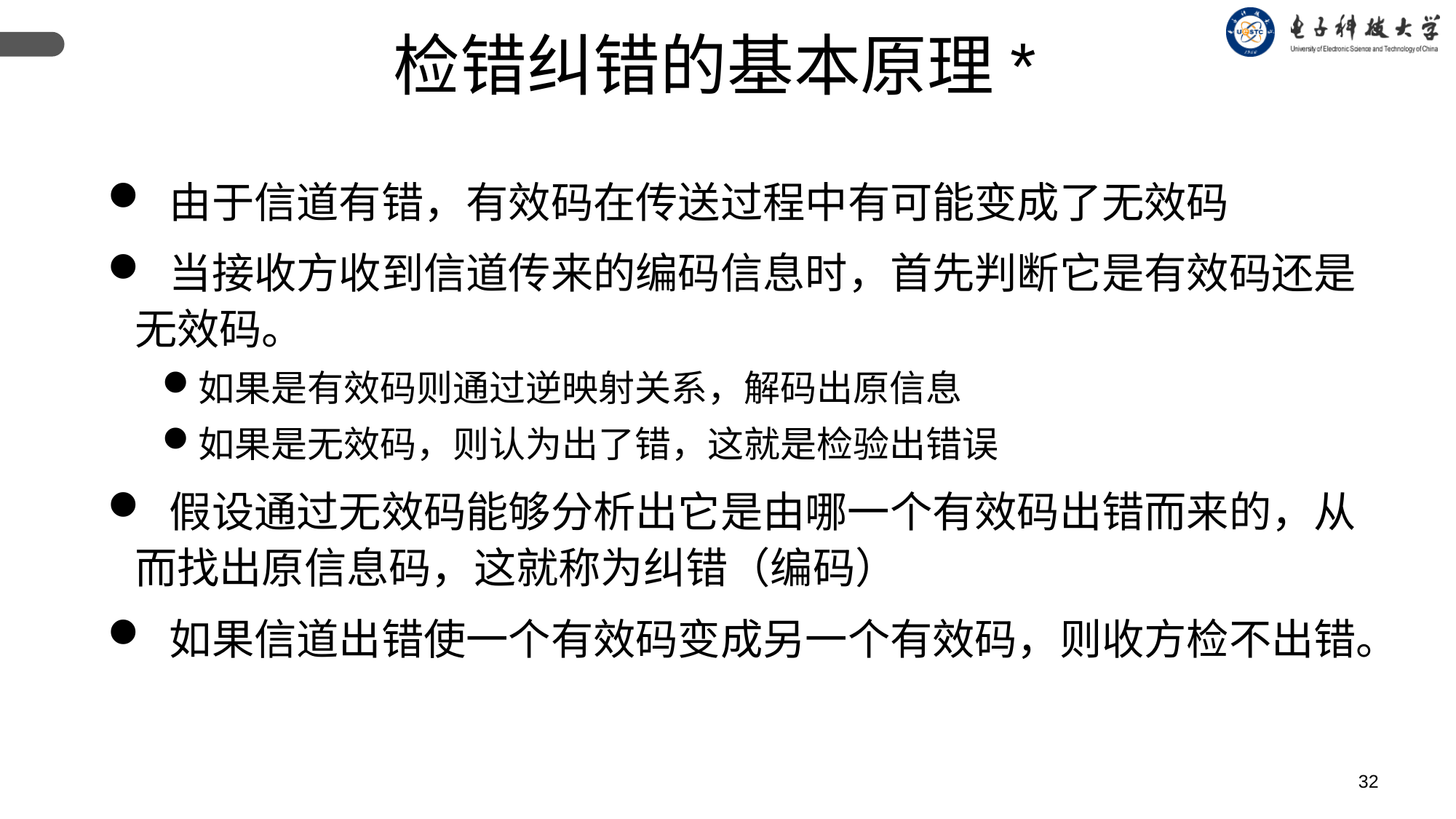

检错纠错的基本原理*
 由于信道有错，有效码在传送过程中有可能变成了无效码
 当接收方收到信道传来的编码信息时，首先判断它是有效码还是无效码。
如果是有效码则通过逆映射关系，解码出原信息
如果是无效码，则认为出了错，这就是检验出错误
 假设通过无效码能够分析出它是由哪一个有效码出错而来的，从而找出原信息码，这就称为纠错（编码）
 如果信道出错使一个有效码变成另一个有效码，则收方检不出错。
32